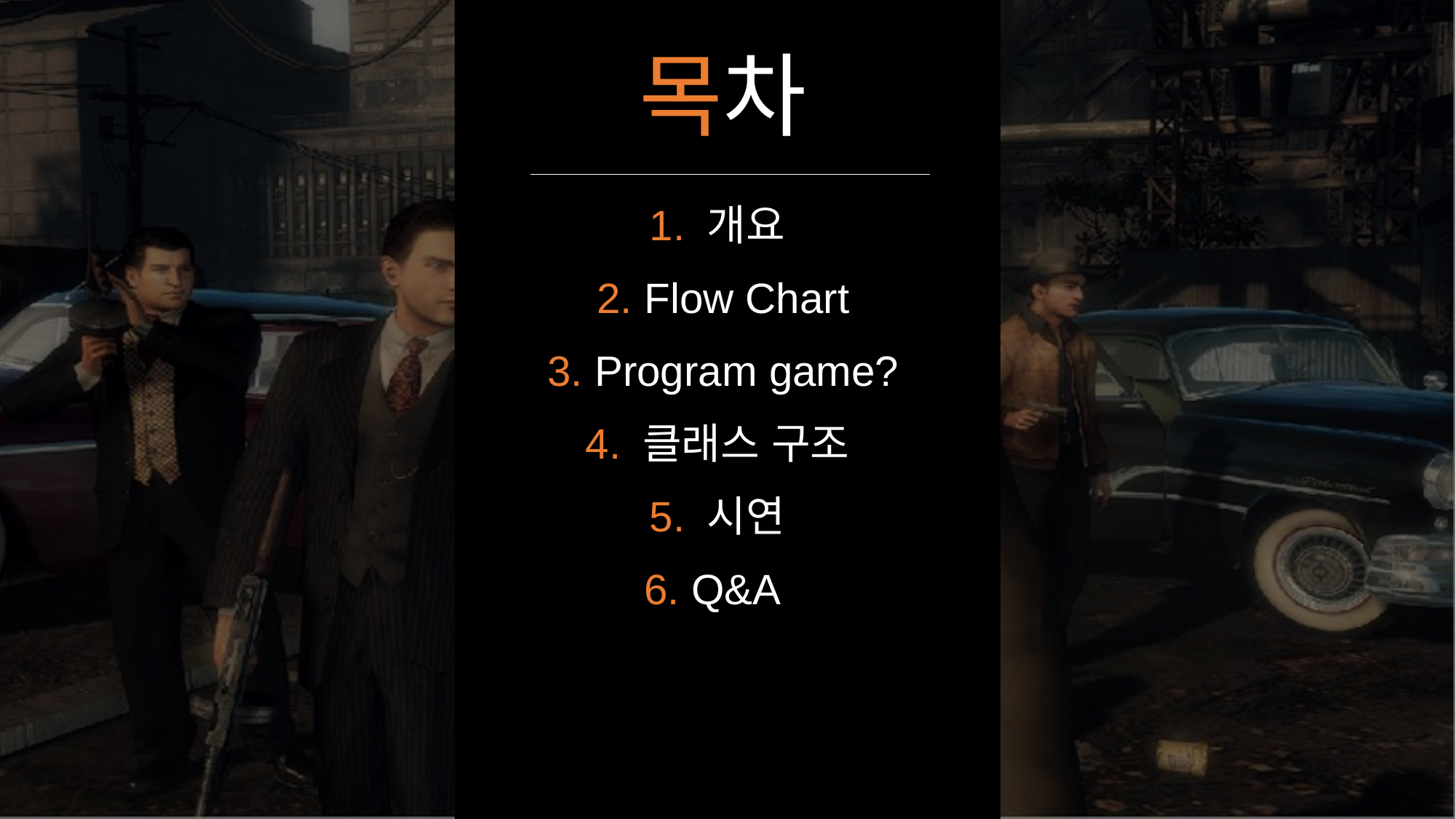

목차

1. 개요

2. Flow Chart

3. Program game?

4. 클래스 구조

5. 시연

6. Q&A